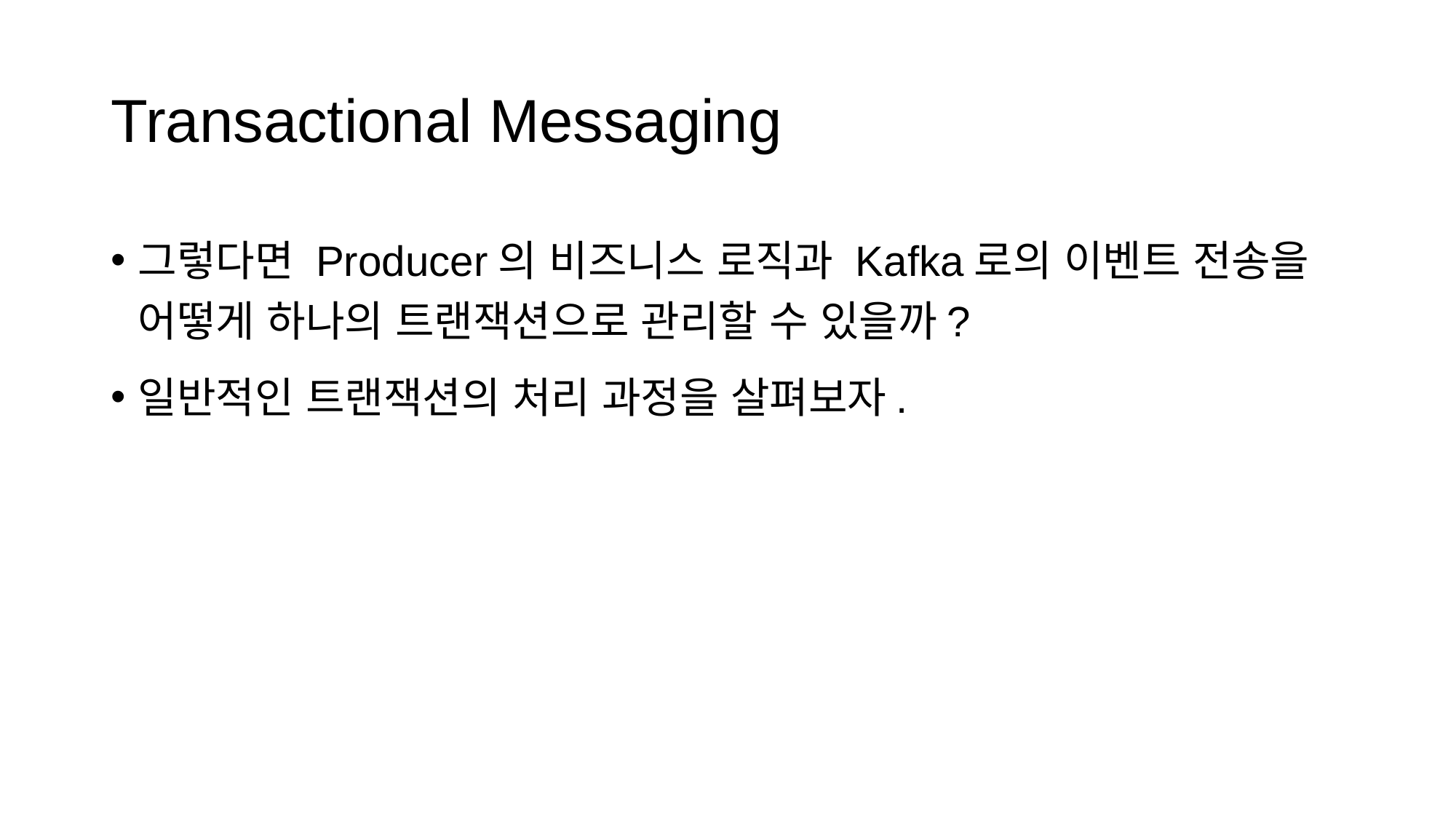

# Transactional Messaging
그렇다면 Producer의 비즈니스 로직과 Kafka로의 이벤트 전송을 어떻게 하나의 트랜잭션으로 관리할 수 있을까?
일반적인 트랜잭션의 처리 과정을 살펴보자.